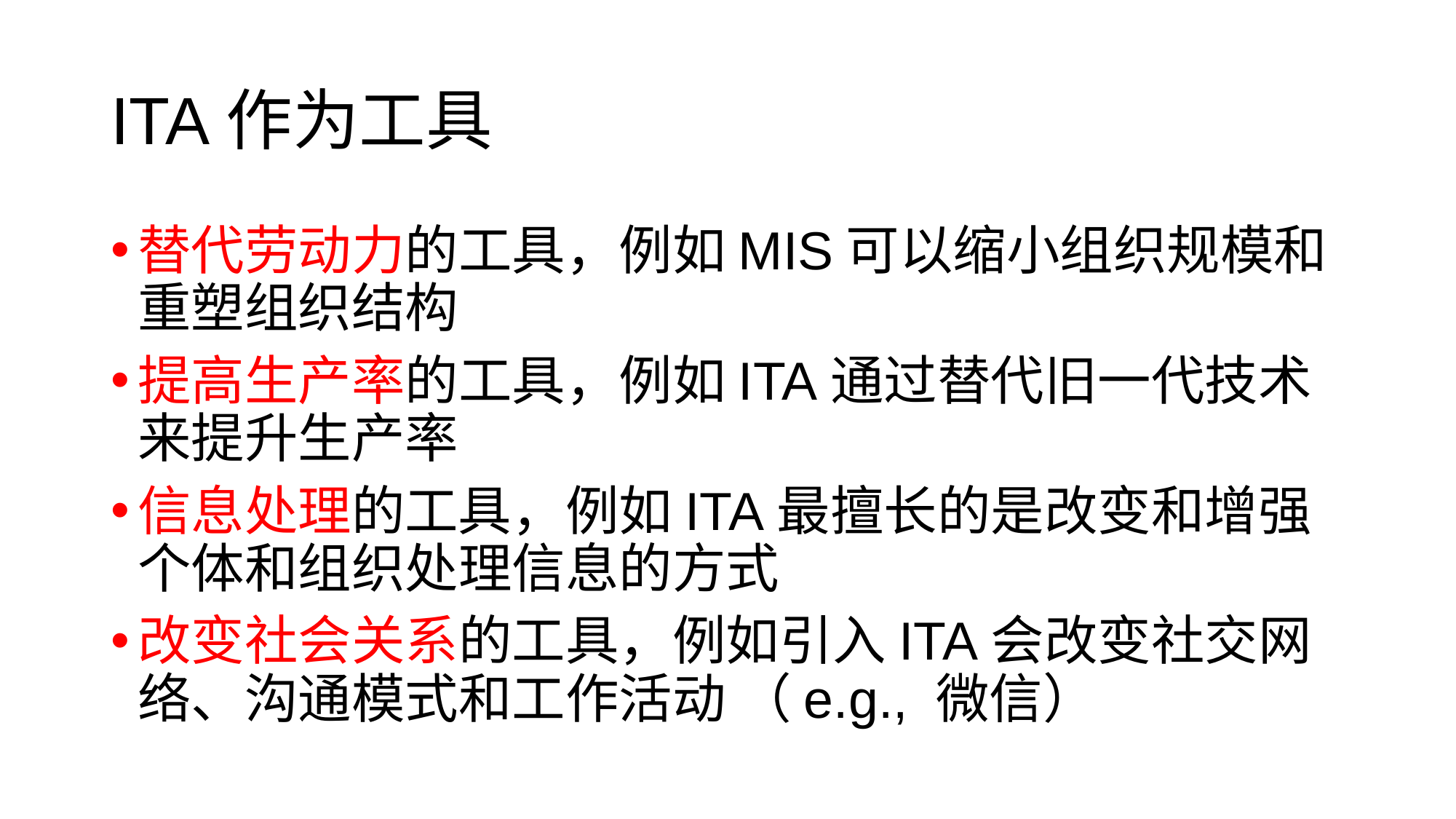

# ITA作为工具
替代劳动力的工具，例如MIS可以缩小组织规模和重塑组织结构
提高生产率的工具，例如ITA通过替代旧一代技术来提升生产率
信息处理的工具，例如ITA最擅长的是改变和增强个体和组织处理信息的方式
改变社会关系的工具，例如引入ITA会改变社交网络、沟通模式和工作活动 （e.g., 微信）